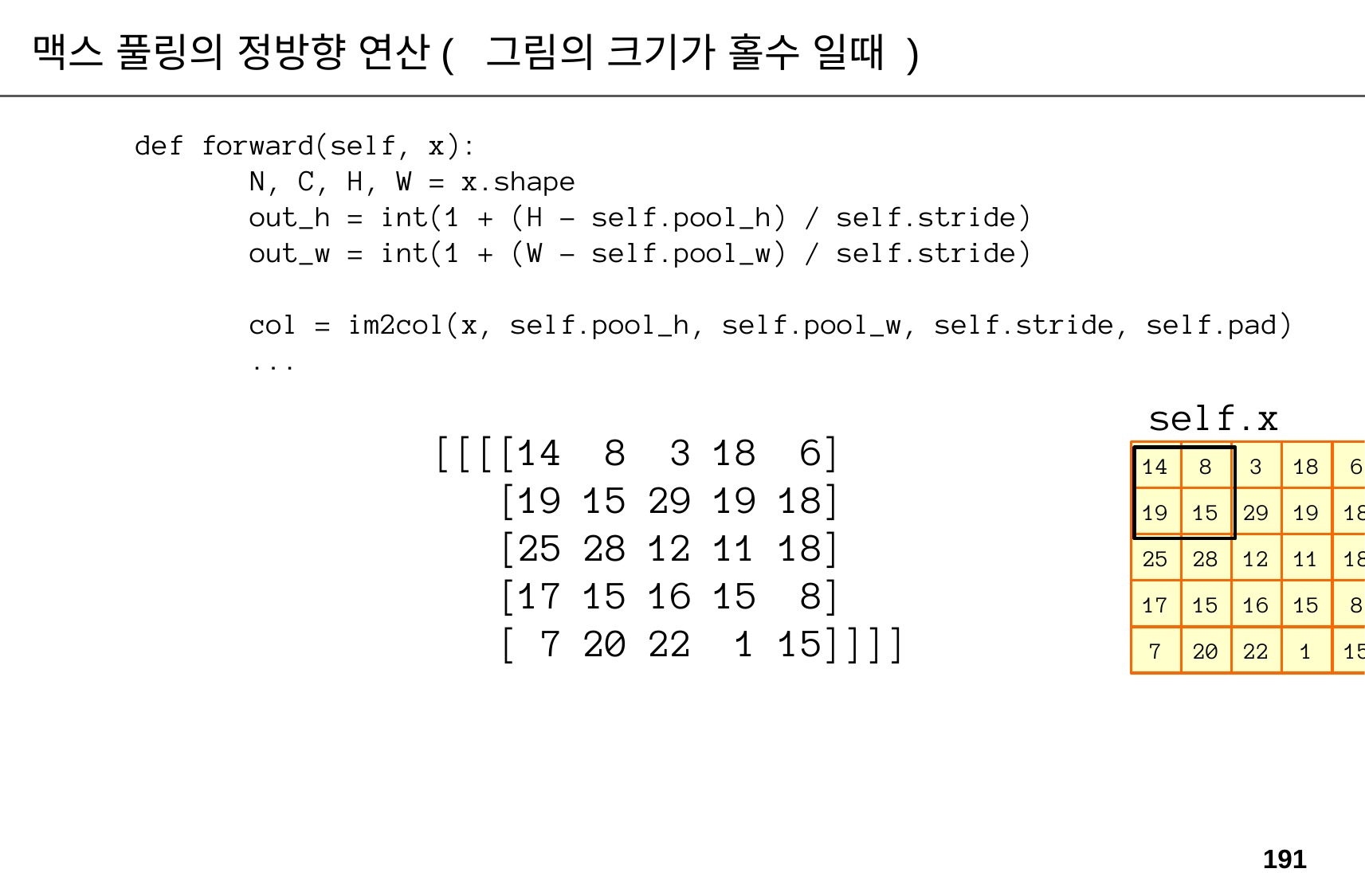

맥스 풀링의 정방향 연산(  그림의 크기가 홀수 일때 )
 def forward(self, x):
        N, C, H, W = x.shape
        out_h = int(1 + (H - self.pool_h) / self.stride)
        out_w = int(1 + (W - self.pool_w) / self.stride)

        col = im2col(x, self.pool_h, self.pool_w, self.stride, self.pad)
        ...
self.x
[[[[14  8  3 18  6]
   [19 15 29 19 18]
   [25 28 12 11 18]
   [17 15 16 15  8]
   [ 7 20 22  1 15]]]]
14
8
3
18
6

19
15
29
19
18
25
28
12
11
18
17
15
16
15
8
7
20
22
1
15